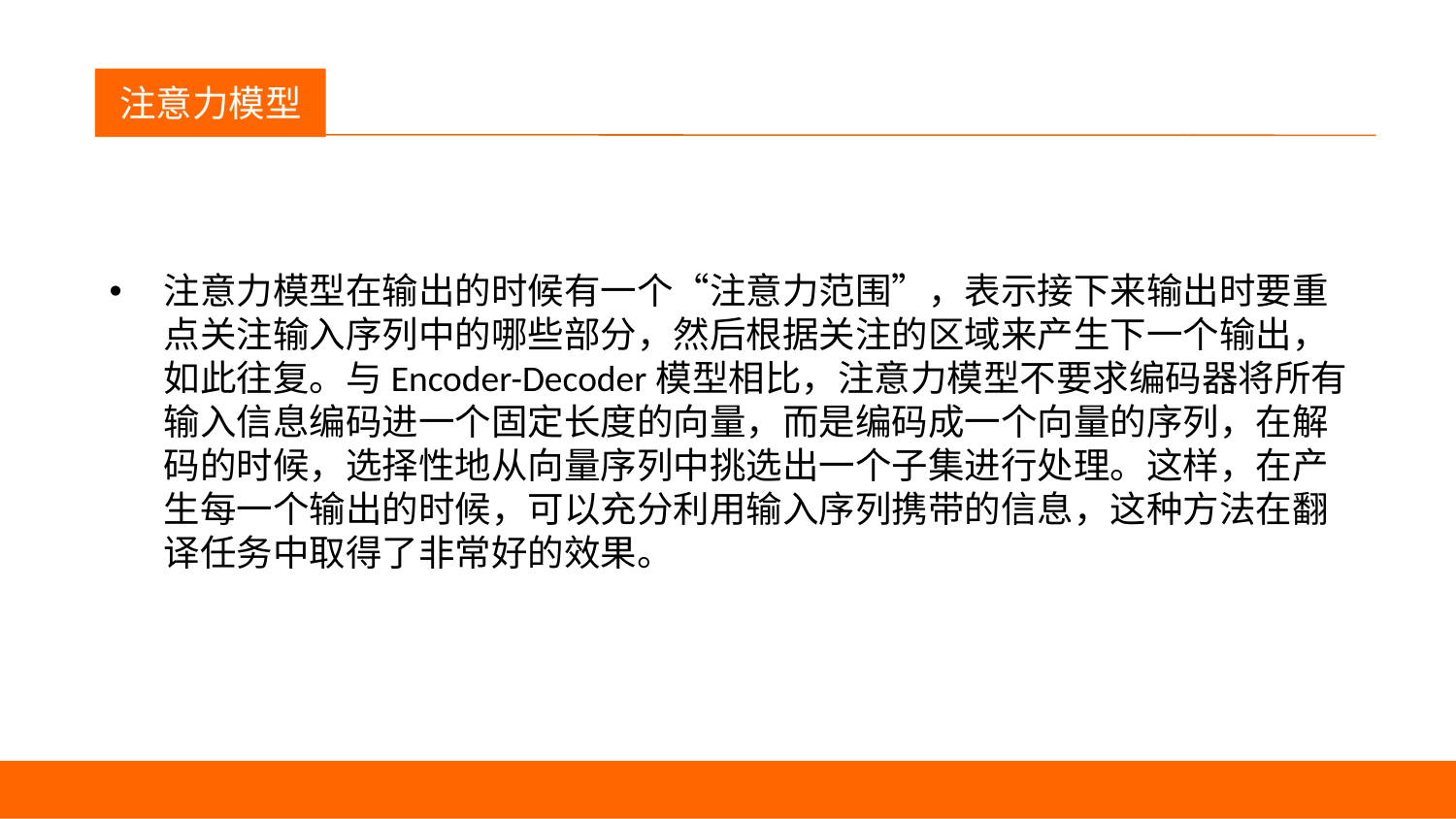

议程
注意力模型

注意力模型在输出的时候有一个“注意力范围”，表示接下来输出时要重点关注输入序列中的哪些部分，然后根据关注的区域来产生下一个输出，如此往复。与Encoder-Decoder模型相比，注意力模型不要求编码器将所有输入信息编码进一个固定长度的向量，而是编码成一个向量的序列，在解码的时候，选择性地从向量序列中挑选出一个子集进行处理。这样，在产生每一个输出的时候，可以充分利用输入序列携带的信息，这种方法在翻译任务中取得了非常好的效果。